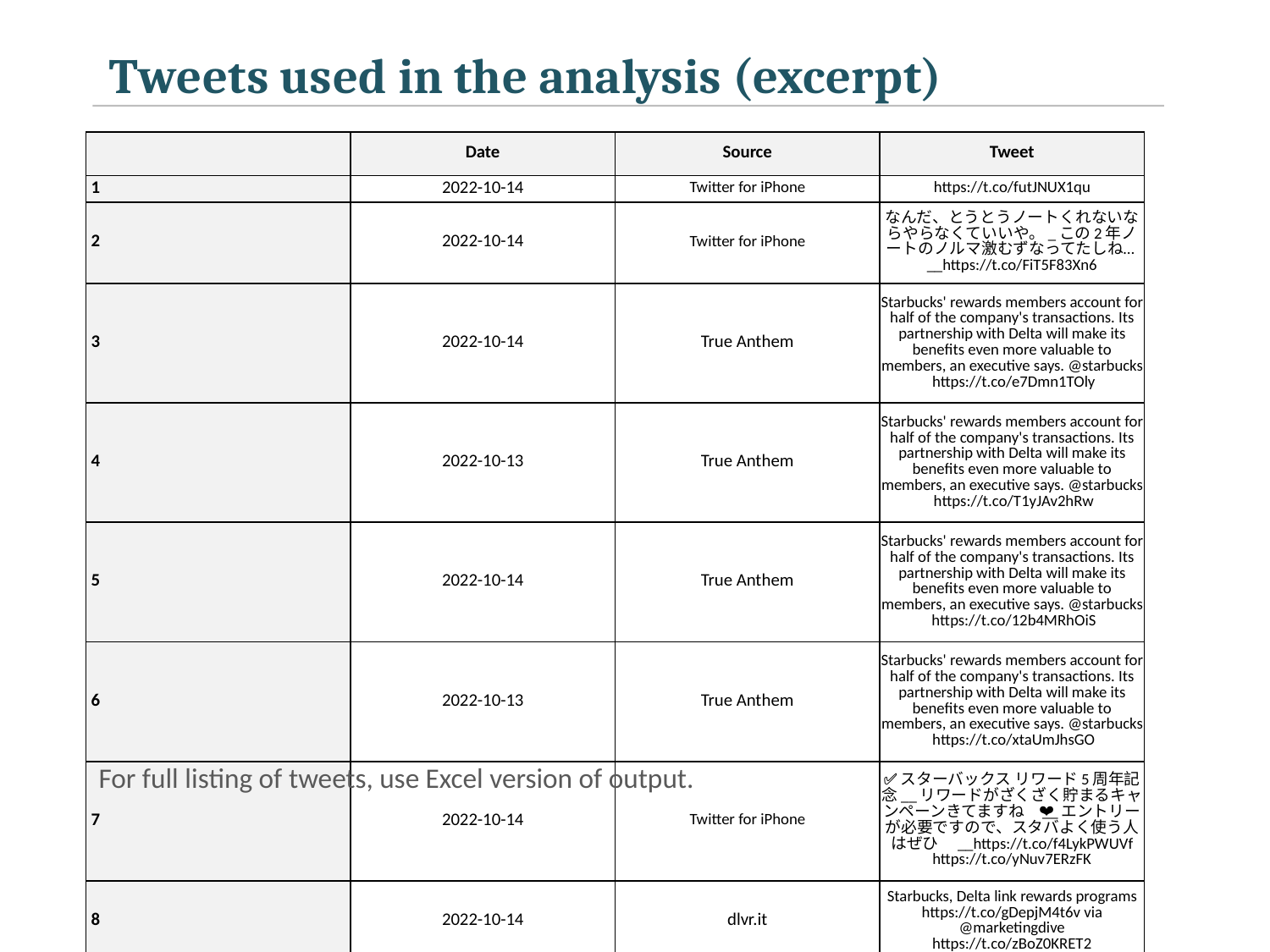

Tweets used in the analysis (excerpt)
|  | Date | Source | Tweet |
| --- | --- | --- | --- |
| 1 | 2022-10-14 | Twitter for iPhone | https://t.co/futJNUX1qu |
| 2 | 2022-10-14 | Twitter for iPhone | なんだ、とうとうノートくれないならやらなくていいや。\_この2年ノートのノルマ激むずなってたしね…\_\_https://t.co/FiT5F83Xn6 |
| 3 | 2022-10-14 | True Anthem | Starbucks' rewards members account for half of the company's transactions. Its partnership with Delta will make its benefits even more valuable to members, an executive says. @starbucks https://t.co/e7Dmn1TOly |
| 4 | 2022-10-13 | True Anthem | Starbucks' rewards members account for half of the company's transactions. Its partnership with Delta will make its benefits even more valuable to members, an executive says. @starbucks https://t.co/T1yJAv2hRw |
| 5 | 2022-10-14 | True Anthem | Starbucks' rewards members account for half of the company's transactions. Its partnership with Delta will make its benefits even more valuable to members, an executive says. @starbucks https://t.co/12b4MRhOiS |
| 6 | 2022-10-13 | True Anthem | Starbucks' rewards members account for half of the company's transactions. Its partnership with Delta will make its benefits even more valuable to members, an executive says. @starbucks https://t.co/xtaUmJhsGO |
| 7 | 2022-10-14 | Twitter for iPhone | ✅スターバックス リワード5周年記念\_\_リワードがざくざく貯まるキャンペーンきてますね❤️\_\_エントリーが必要ですので、スタバよく使う人はぜひ✨\_\_https://t.co/f4LykPWUVf https://t.co/yNuv7ERzFK |
| 8 | 2022-10-14 | dlvr.it | Starbucks, Delta link rewards programs https://t.co/gDepjM4t6v via @marketingdive https://t.co/zBoZ0KRET2 |
| 9 | 2022-10-14 | Twitter for iPhone | Delta, Starbucks team up with loyalty program partnership for free coffee, miles https://t.co/oI2QlHhxPZ |
| 10 | 2022-10-12 | Twitter Web App | Once-loyal customers have been decrying the policy change on the Dunkin’ subreddit, pledging to uninstall the app and defect to Starbucks. https://t.co/PtxpjUe8xT via @[object |
For full listing of tweets, use Excel version of output.